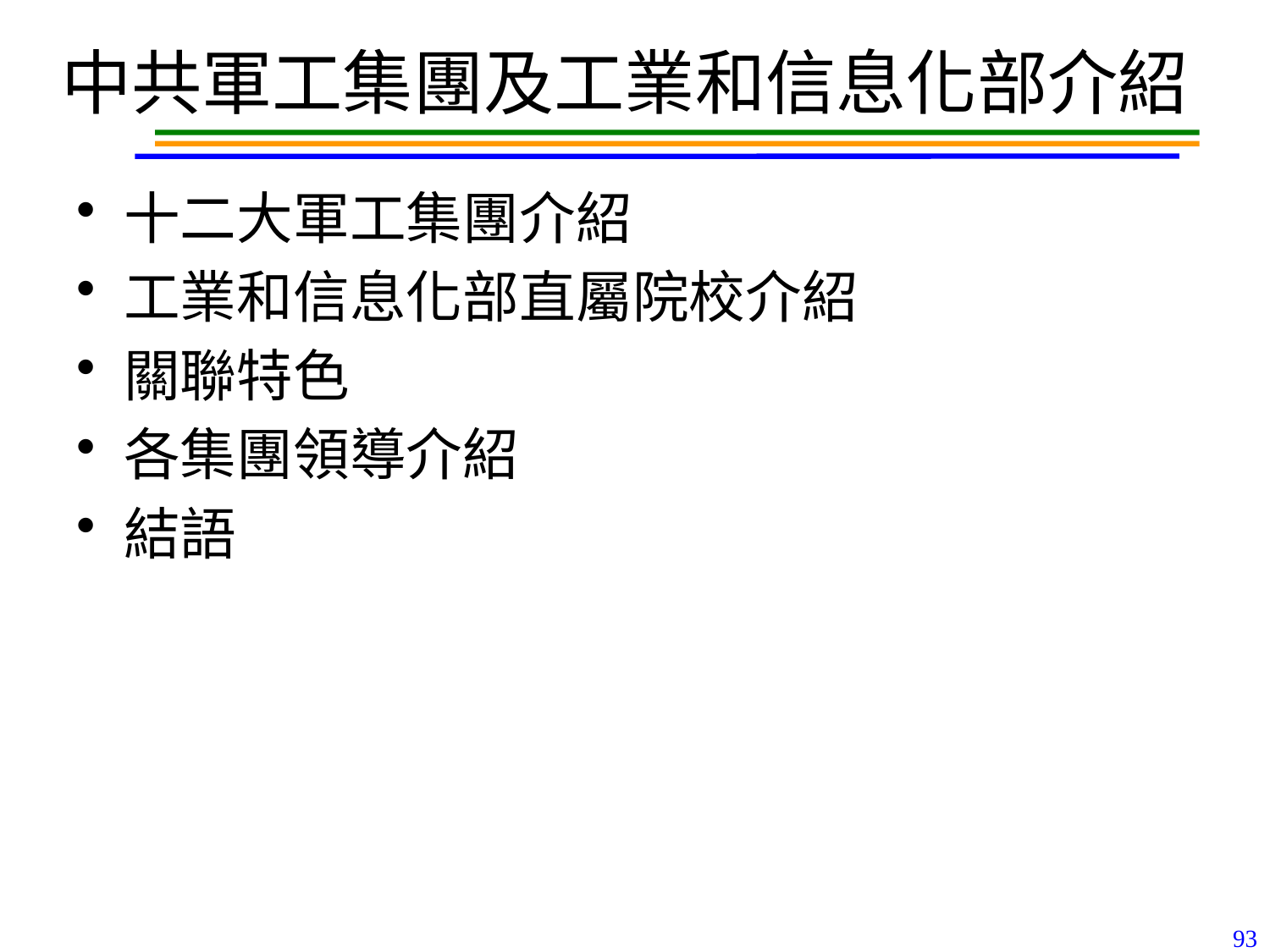

# 中共軍工集團及工業和信息化部介紹
十二大軍工集團介紹
工業和信息化部直屬院校介紹
關聯特色
各集團領導介紹
結語

93